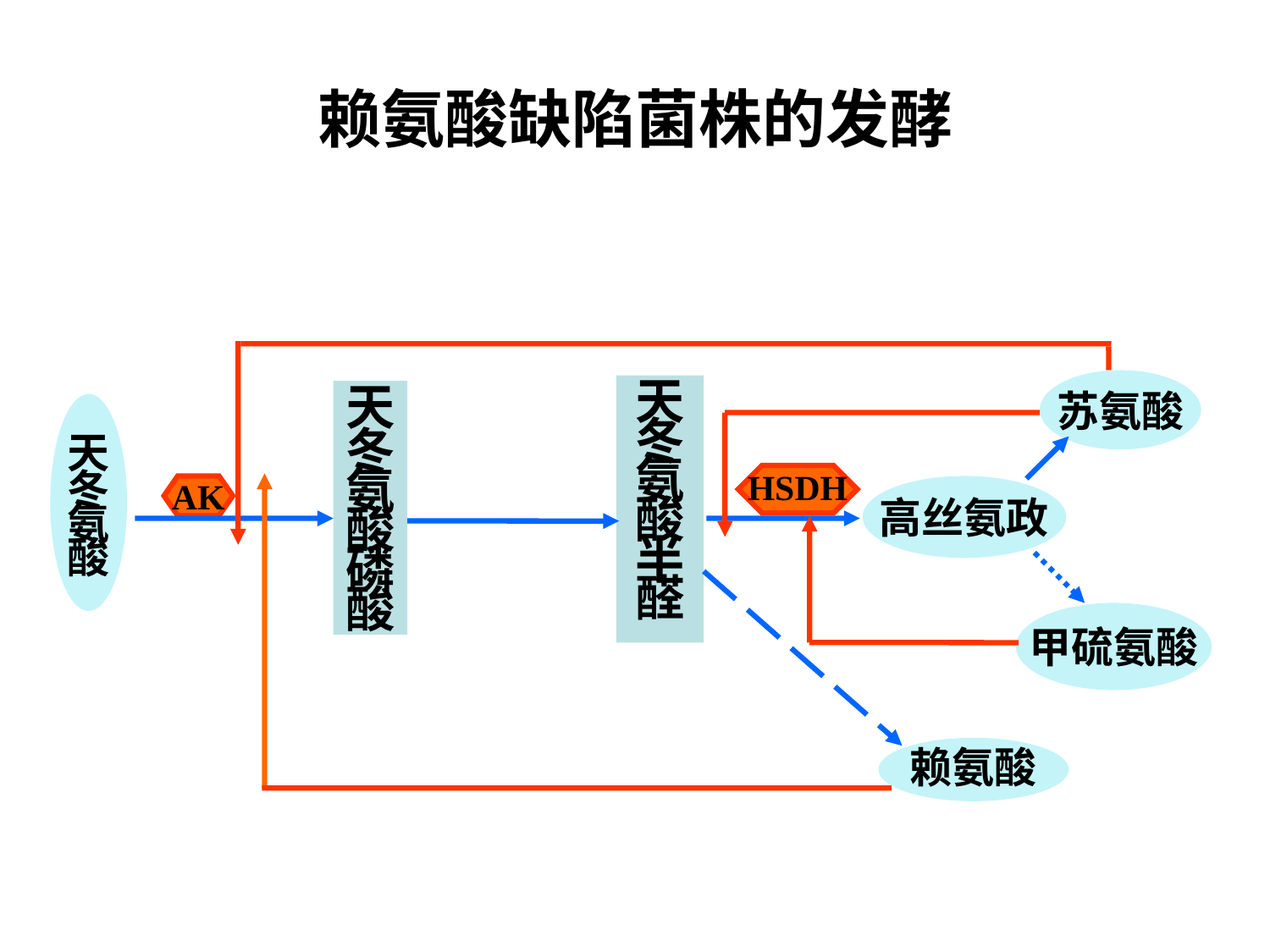

# 赖氨酸缺陷菌株的发酵

苏氨酸
天
冬
氨
酸
半
醛
天
冬
氨
酸
磷
酸
天
冬
氨
酸

HSDH

AK
高丝氨政

甲硫氨酸

赖氨酸